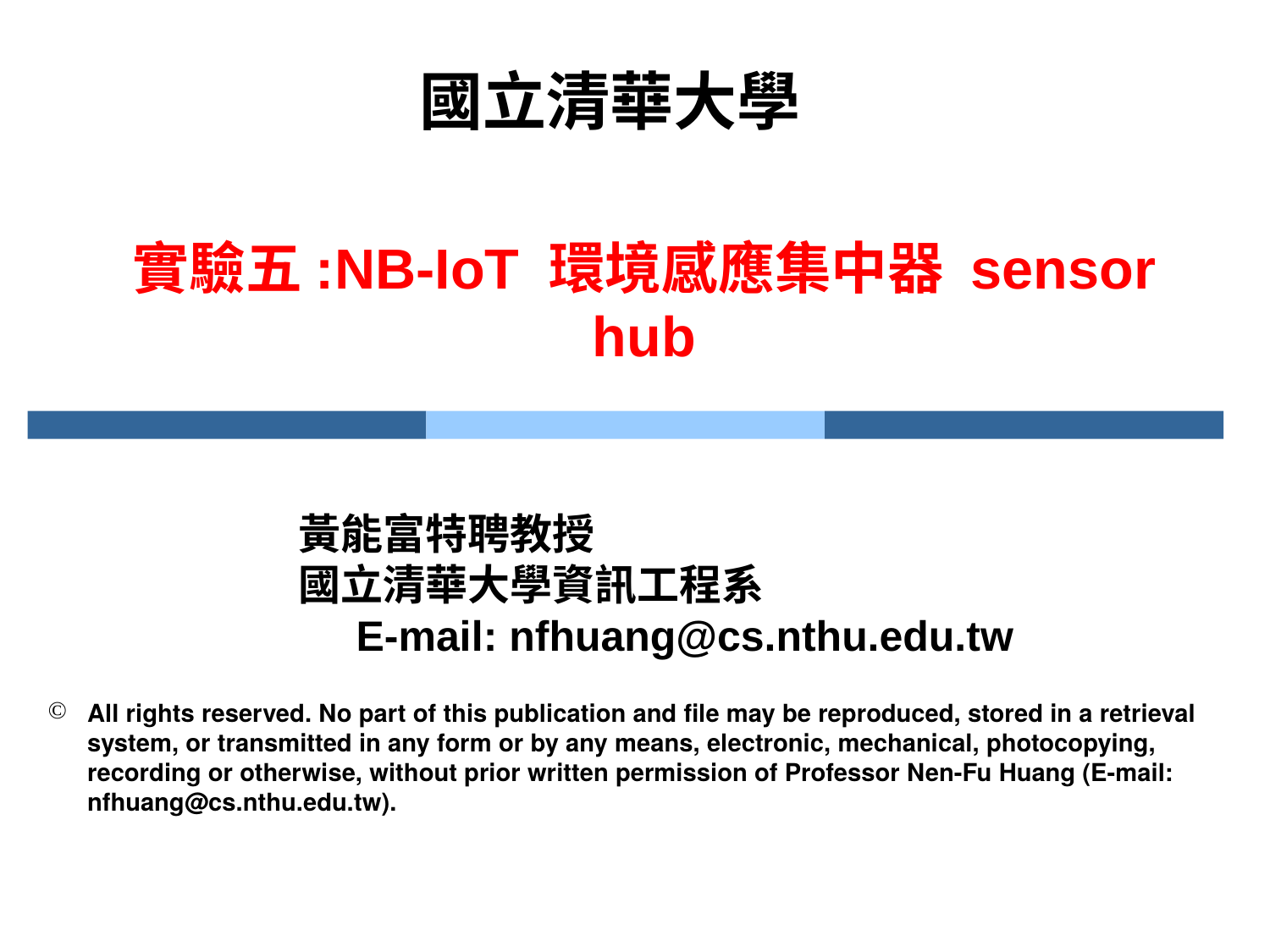

國立清華大學

# 實驗五:NB-IoT 環境感應集中器 sensor hub

                             黃能富特聘教授
                             國立清華大學資訊工程系
                             E-mail: nfhuang@cs.nthu.edu.tw

All rights reserved. No part of this publication and file may be reproduced, stored in a retrieval system, or transmitted in any form or by any means, electronic, mechanical, photocopying, recording or otherwise, without prior written permission of Professor Nen-Fu Huang (E-mail: nfhuang@cs.nthu.edu.tw).